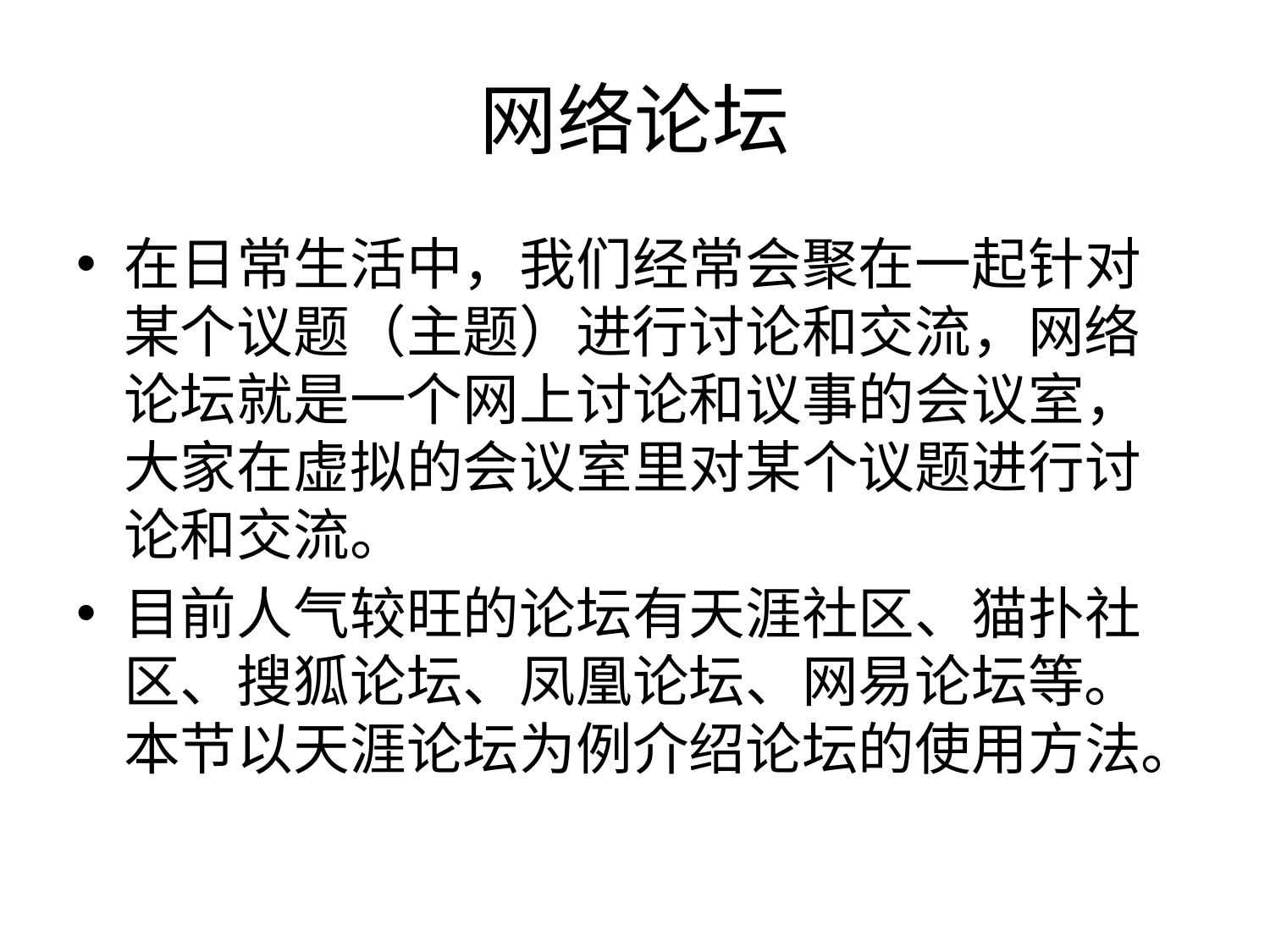

# 网络论坛
在日常生活中，我们经常会聚在一起针对某个议题（主题）进行讨论和交流，网络论坛就是一个网上讨论和议事的会议室，大家在虚拟的会议室里对某个议题进行讨论和交流。
目前人气较旺的论坛有天涯社区、猫扑社区、搜狐论坛、凤凰论坛、网易论坛等。本节以天涯论坛为例介绍论坛的使用方法。